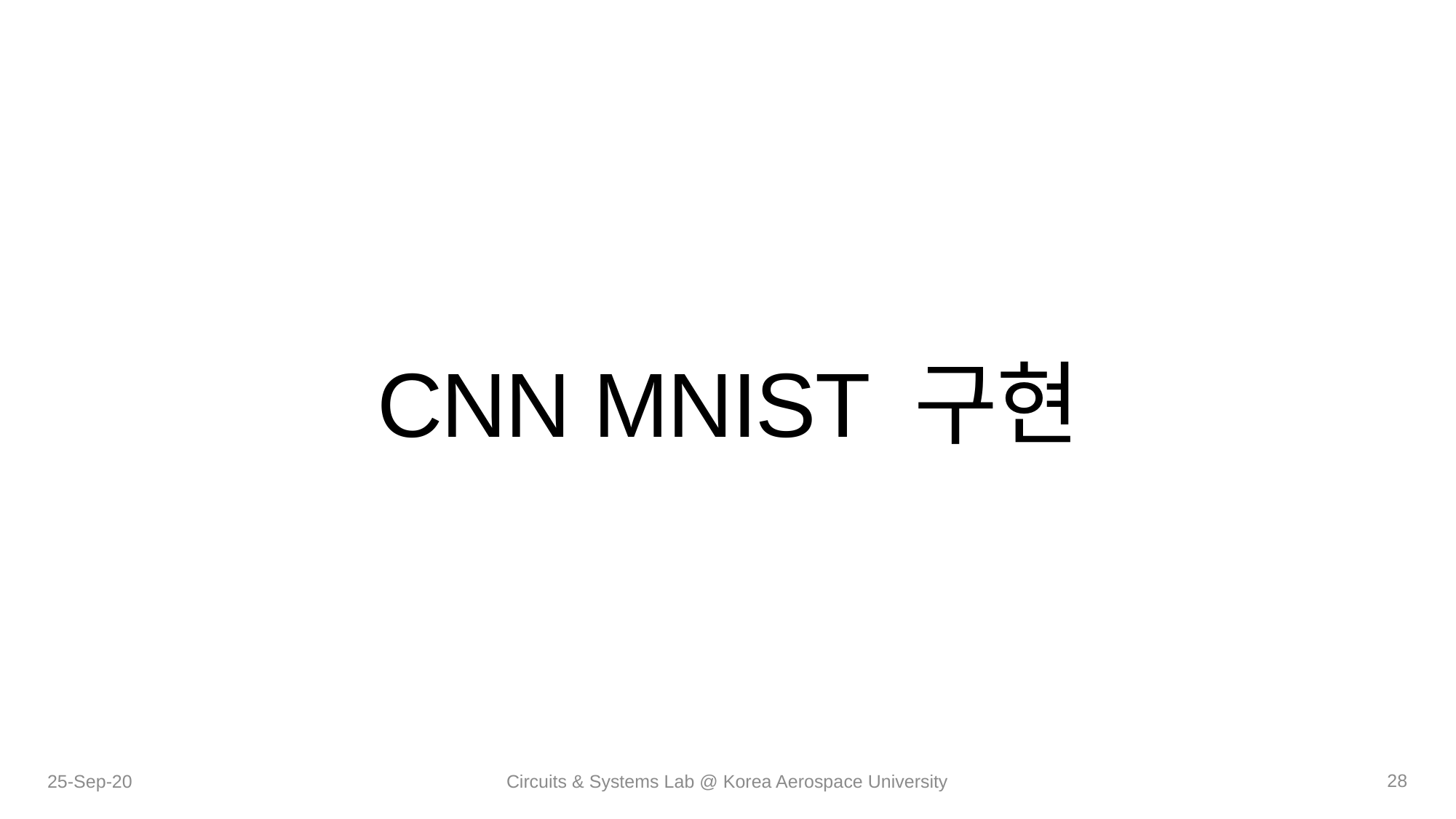

# CNN MNIST 구현
28
25-Sep-20
Circuits & Systems Lab @ Korea Aerospace University